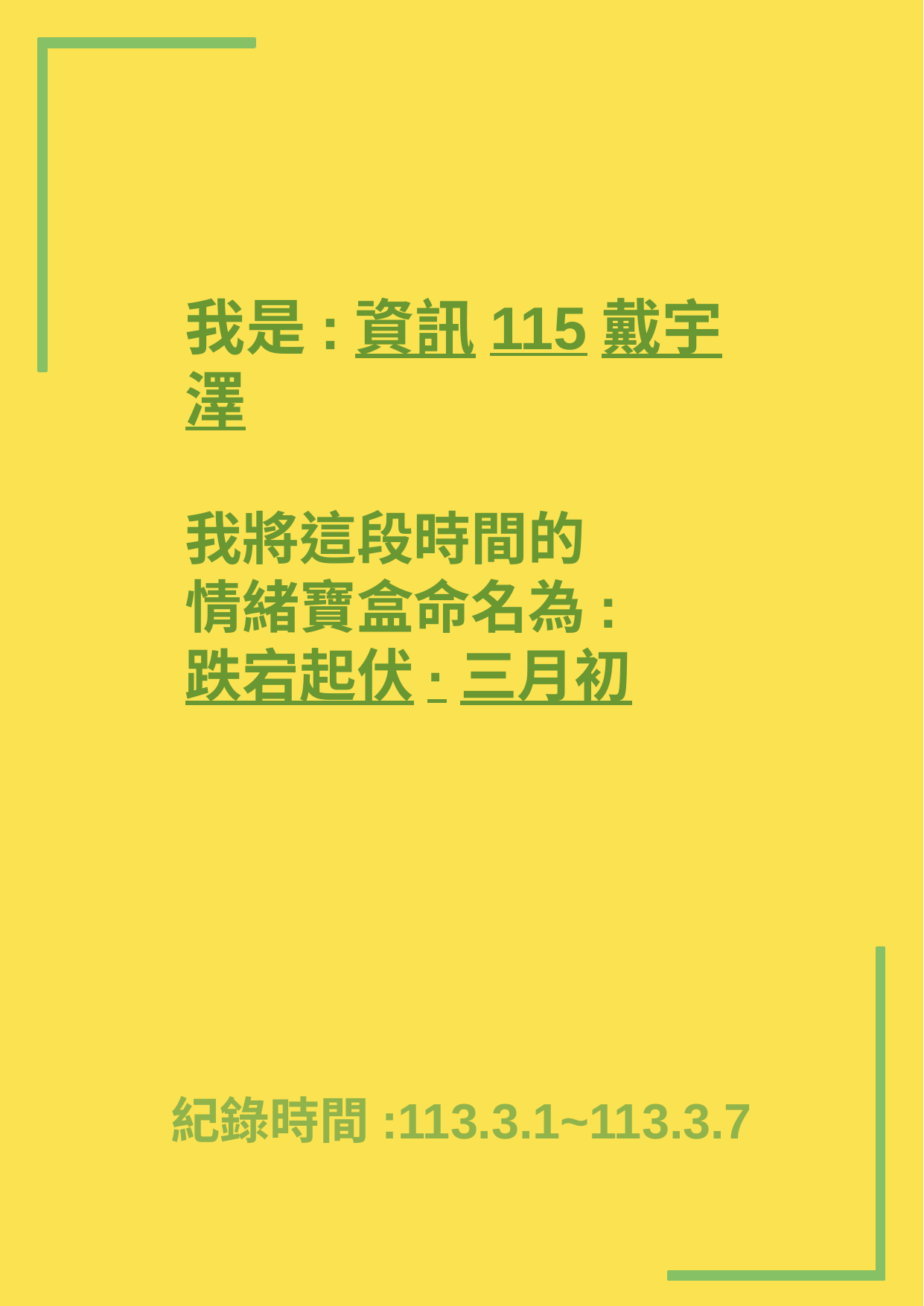

# 我是:資訊115戴宇澤

我將這段時間的
情緒寶盒命名為:
跌宕起伏·三月初

紀錄時間:113.3.1~113.3.7